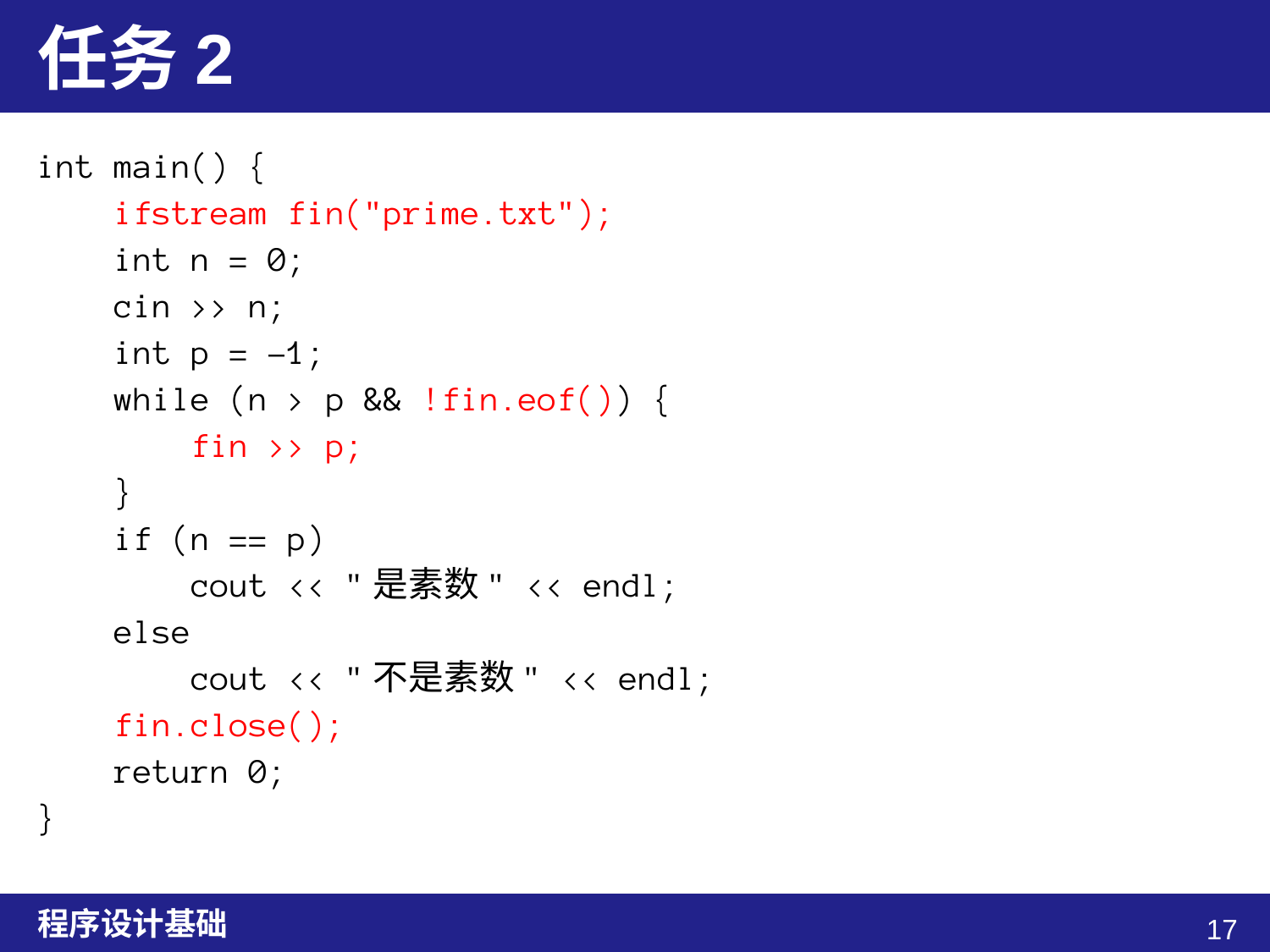

# 任务2
int main() {
    ifstream fin("prime.txt");
    int n = 0;
    cin >> n;
    int p = -1;
    while (n > p && !fin.eof()) {
        fin >> p;
    }
    if (n == p)
        cout << "是素数" << endl;
    else
        cout << "不是素数" << endl;
    fin.close();
    return 0;
}